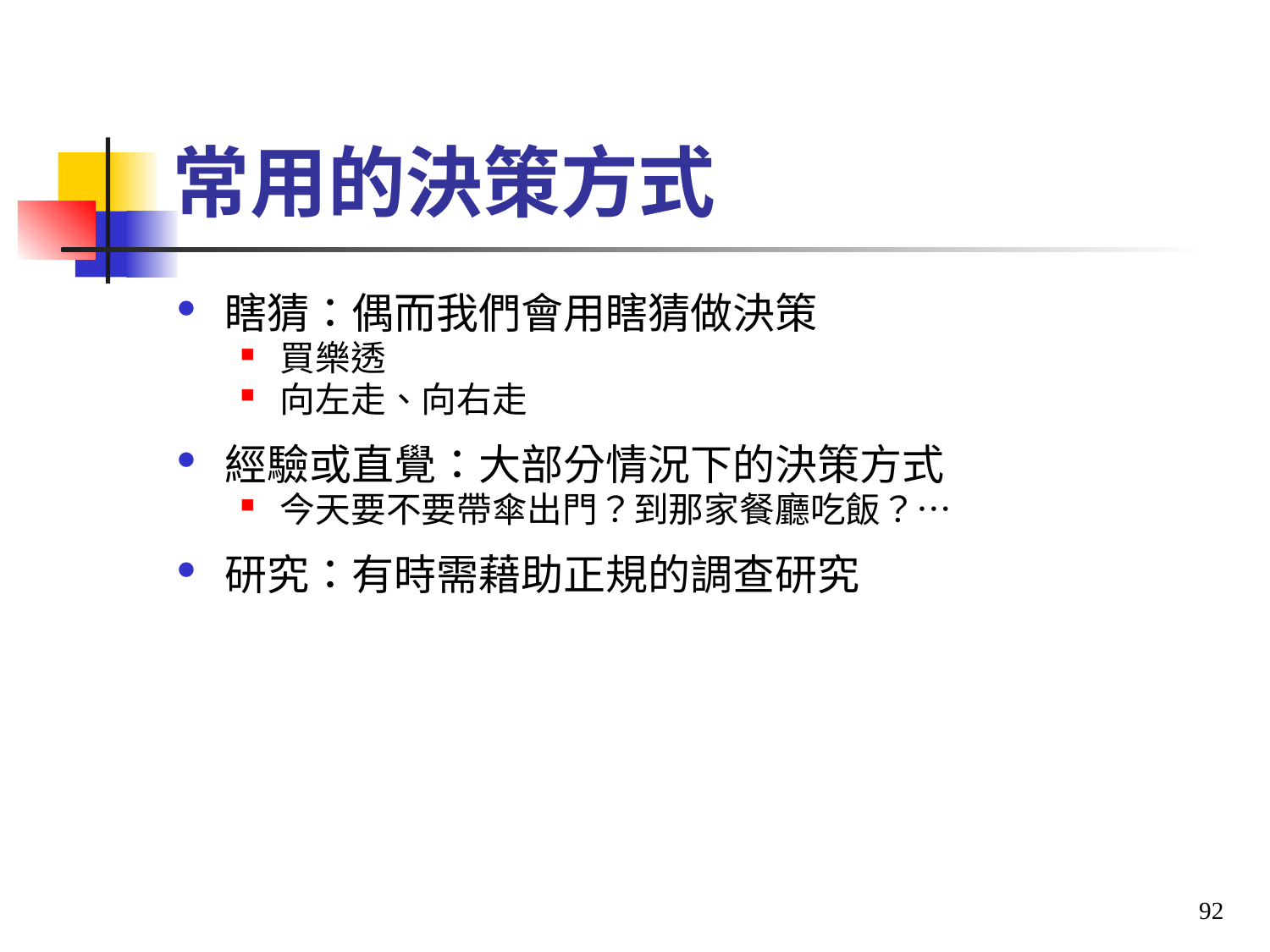

常用的決策方式
瞎猜：偶而我們會用瞎猜做決策
買樂透
向左走、向右走
經驗或直覺：大部分情況下的決策方式
今天要不要帶傘出門？到那家餐廳吃飯？…
研究：有時需藉助正規的調查研究